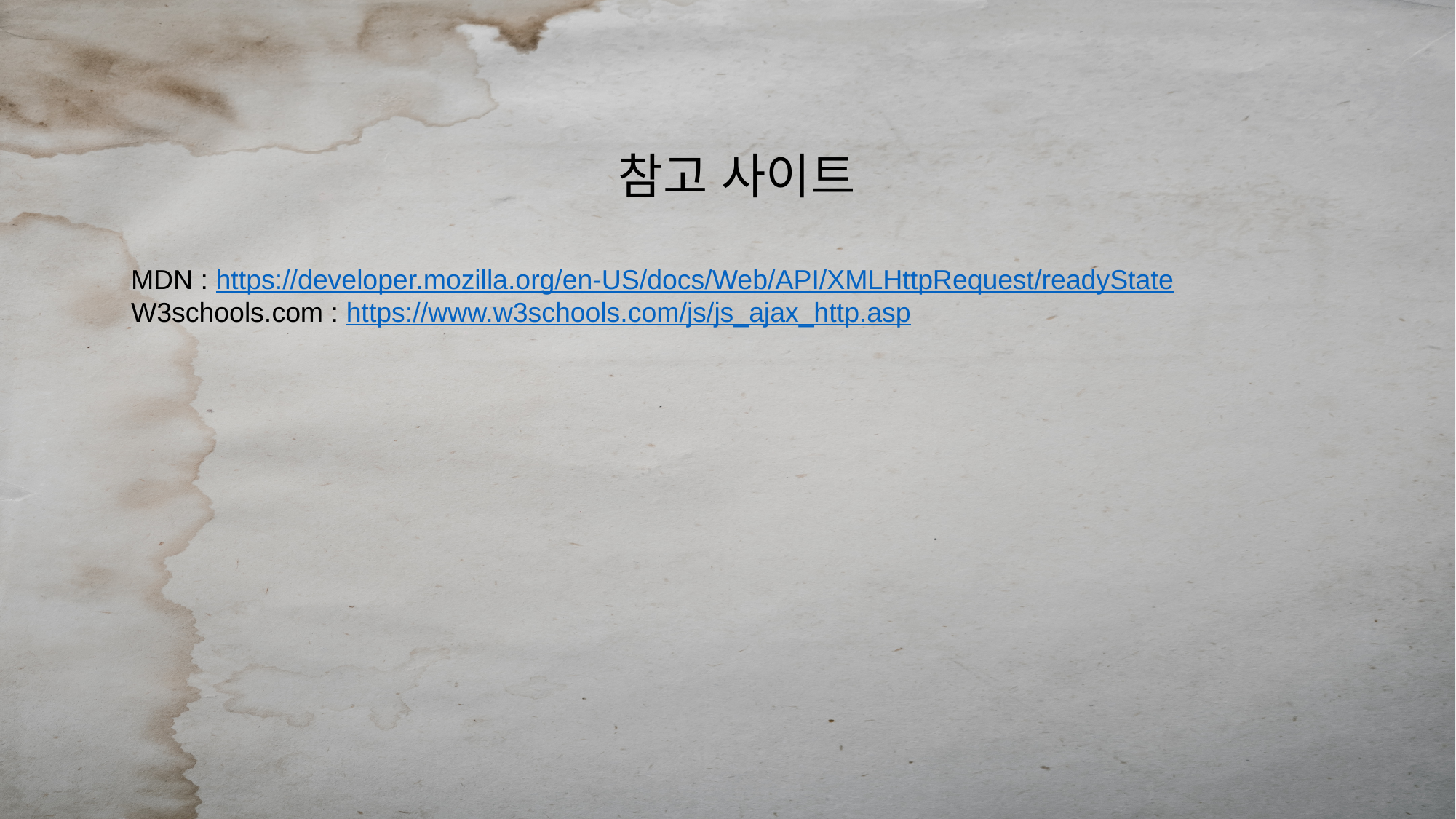

참고 사이트

MDN : https://developer.mozilla.org/en-US/docs/Web/API/XMLHttpRequest/readyState
W3schools.com : https://www.w3schools.com/js/js_ajax_http.asp